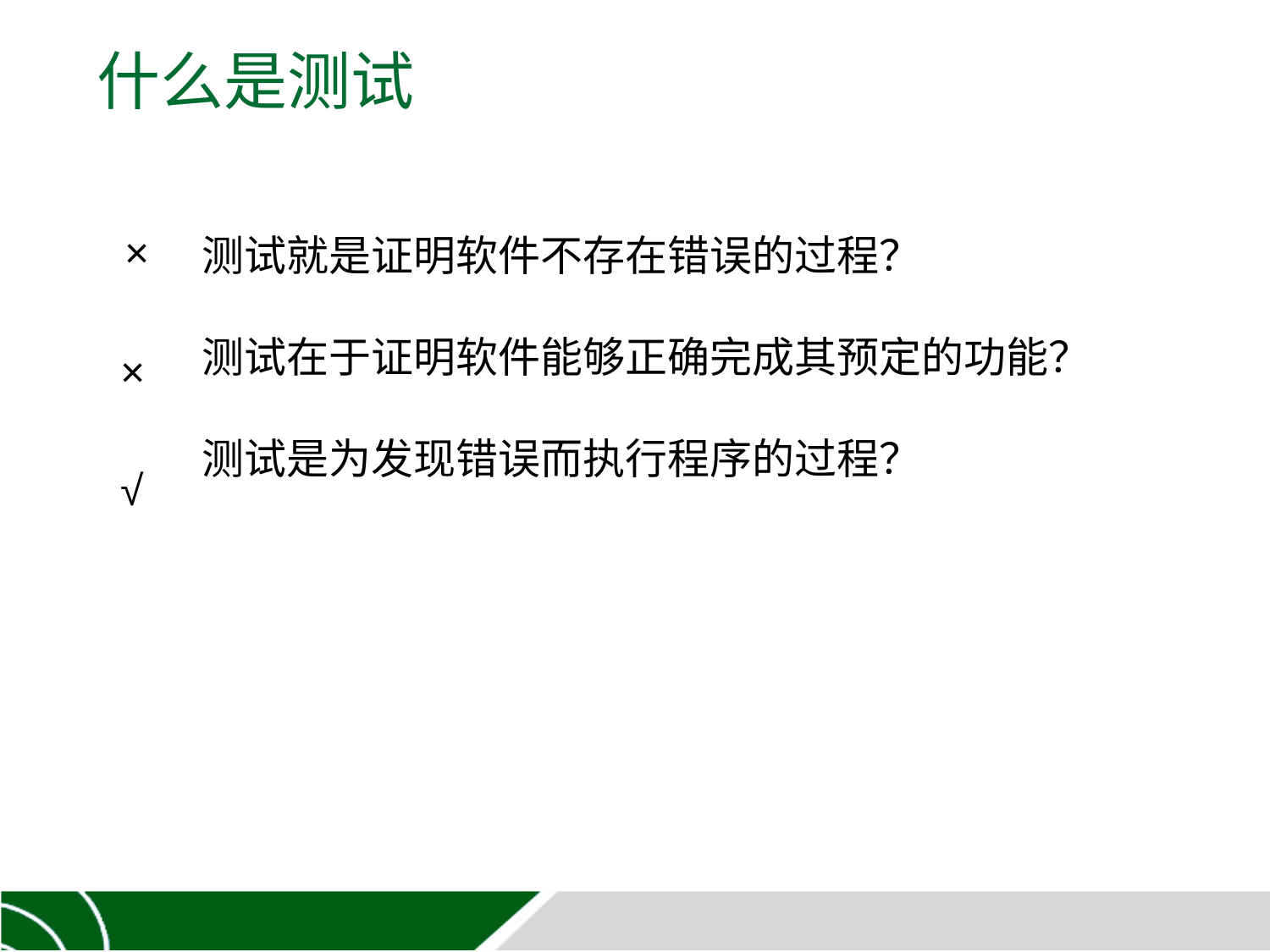

# 什么是测试
  ×

  ×

  √
测试就是证明软件不存在错误的过程？

测试在于证明软件能够正确完成其预定的功能？

测试是为发现错误而执行程序的过程？